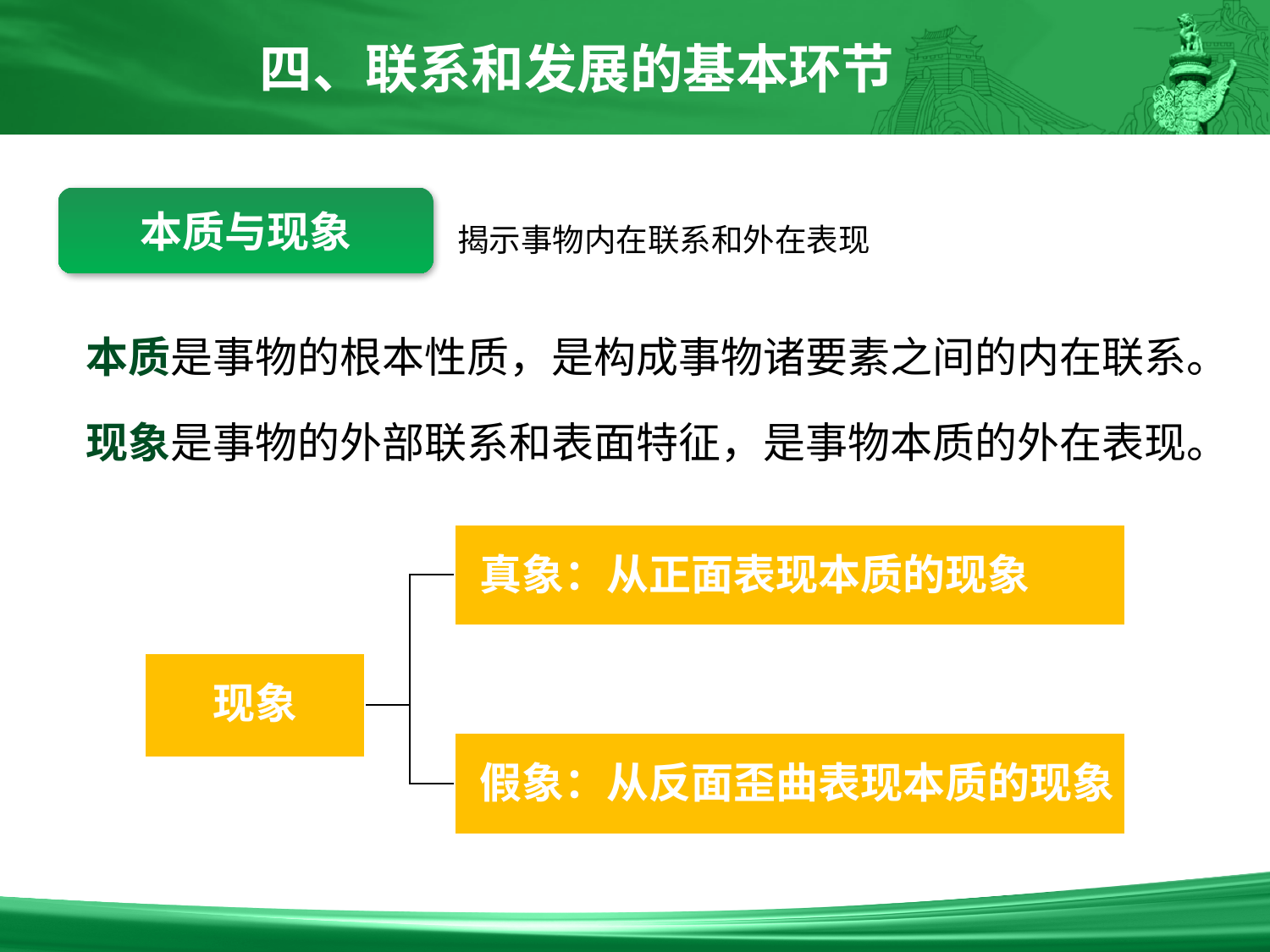

四、联系和发展的基本环节
本质与现象
揭示事物内在联系和外在表现
本质是事物的根本性质，是构成事物诸要素之间的内在联系。
现象是事物的外部联系和表面特征，是事物本质的外在表现。
真象：从正面表现本质的现象

现象

假象：从反面歪曲表现本质的现象